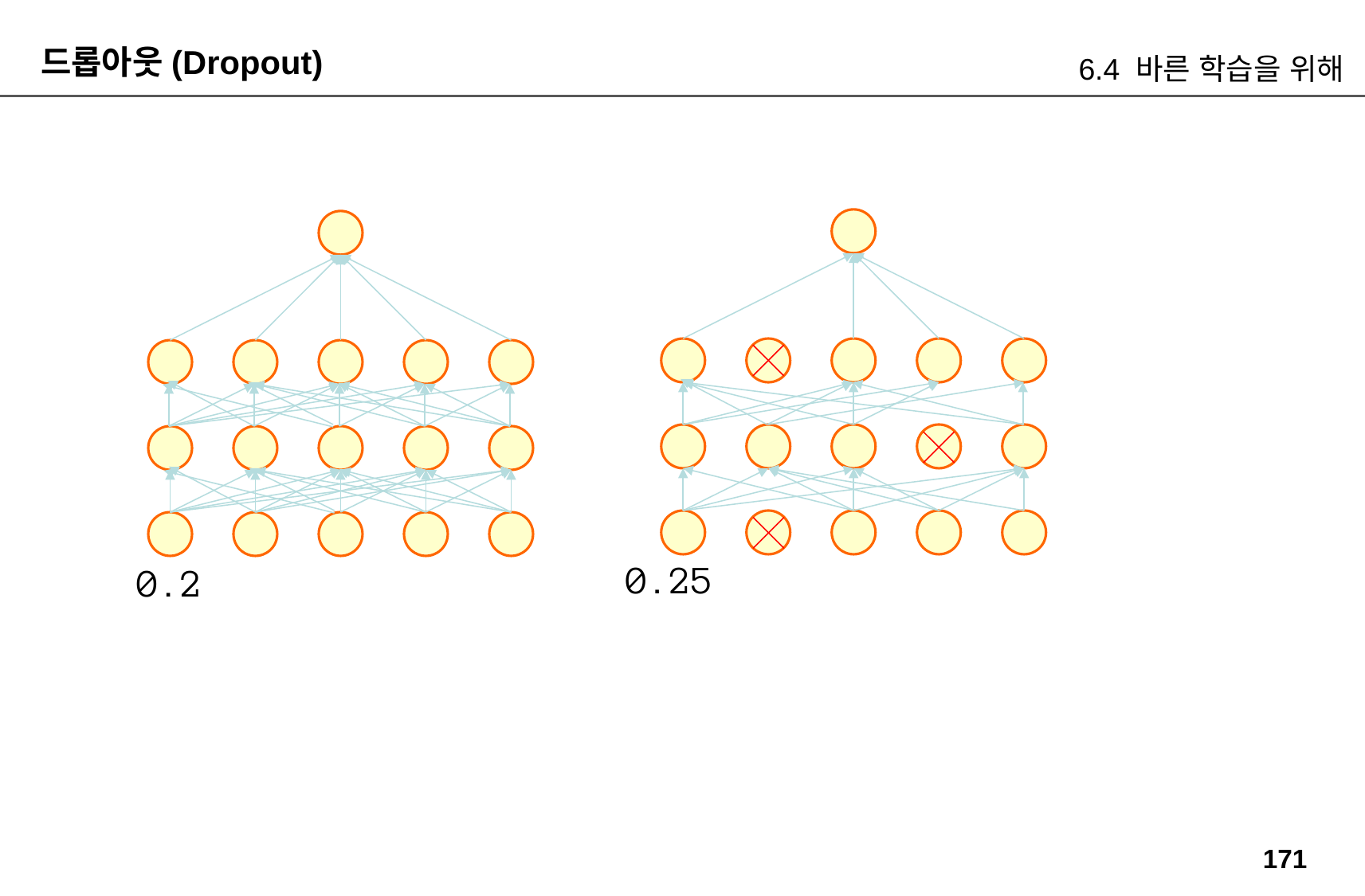

드롭아웃(Dropout)
6.4 바른 학습을 위해

0.25
0.2